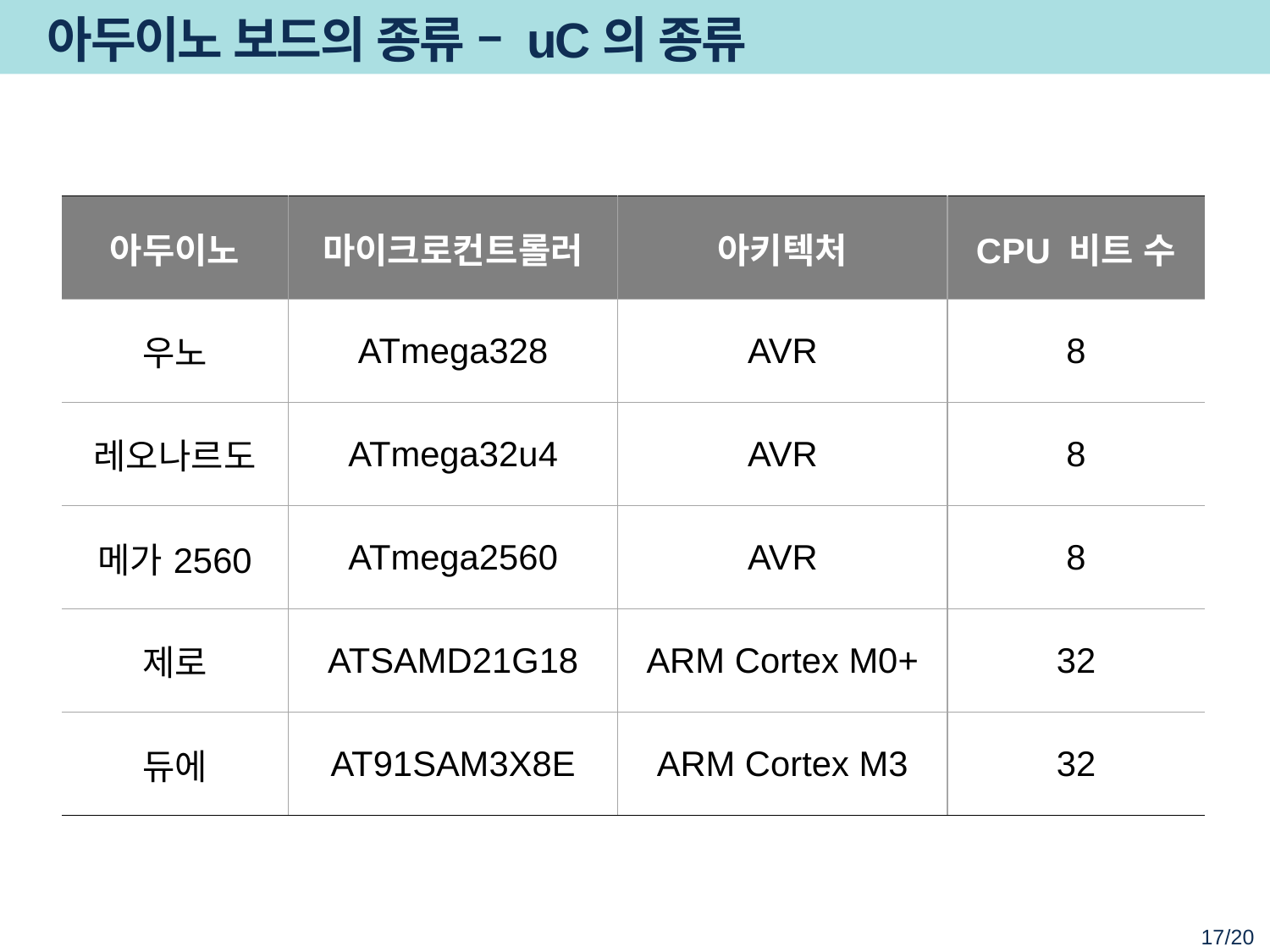

# 아두이노 보드의 종류 – uC의 종류
| 아두이노 | 마이크로컨트롤러 | 아키텍처 | CPU 비트 수 |
| --- | --- | --- | --- |
| 우노 | ATmega328 | AVR | 8 |
| 레오나르도 | ATmega32u4 | AVR | 8 |
| 메가2560 | ATmega2560 | AVR | 8 |
| 제로 | ATSAMD21G18 | ARM Cortex M0+ | 32 |
| 듀에 | AT91SAM3X8E | ARM Cortex M3 | 32 |